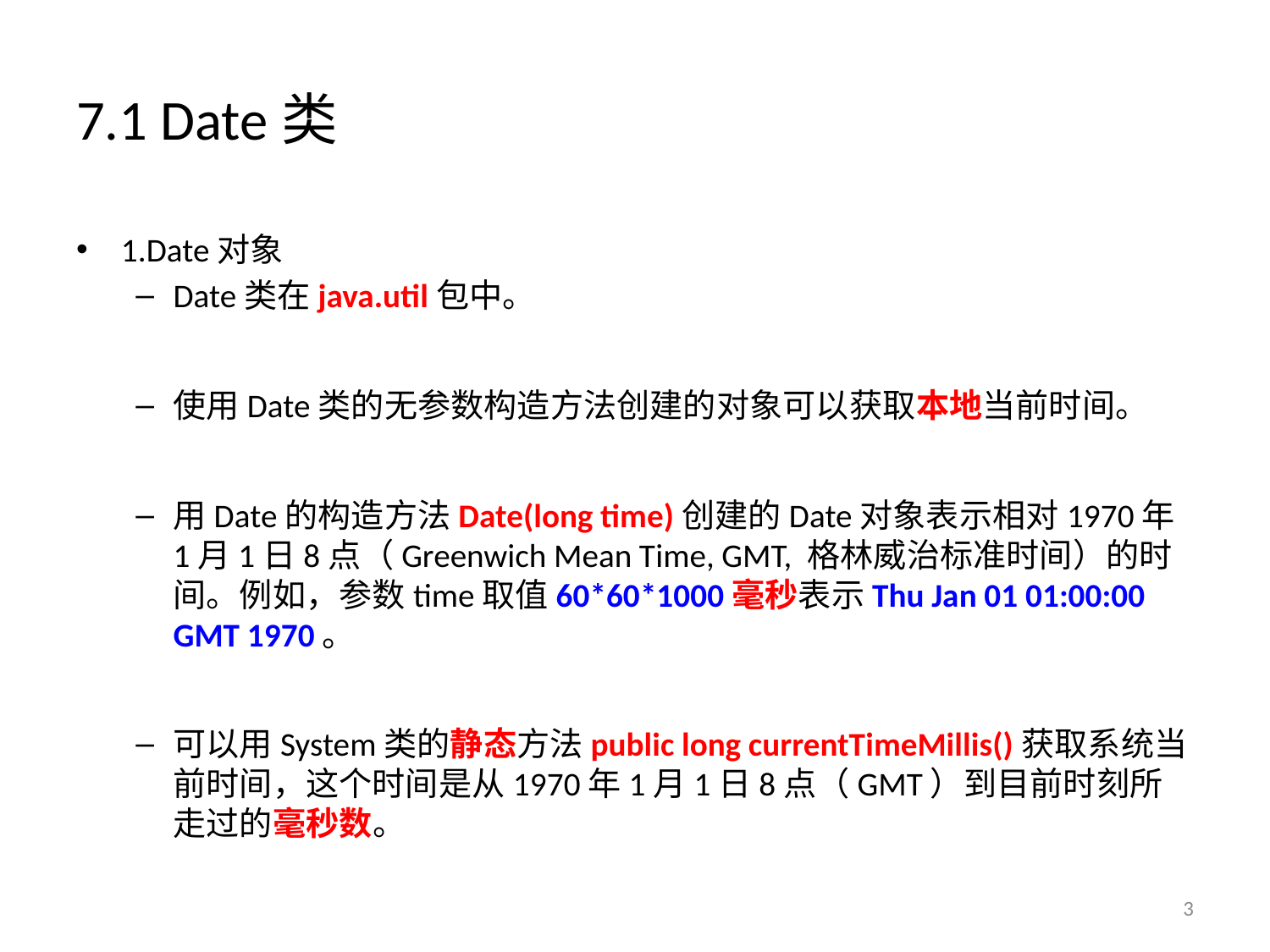

# 7.1 Date类
1.Date对象
Date类在java.util包中。

使用Date类的无参数构造方法创建的对象可以获取本地当前时间。

用Date的构造方法Date(long time)创建的Date对象表示相对1970年1月1日8点（Greenwich Mean Time, GMT, 格林威治标准时间）的时间。例如，参数time取值60*60*1000毫秒表示Thu Jan 01 01:00:00  GMT 1970。

可以用System类的静态方法public long currentTimeMillis()获取系统当前时间，这个时间是从1970年1月1日8点（GMT）到目前时刻所走过的毫秒数。
3